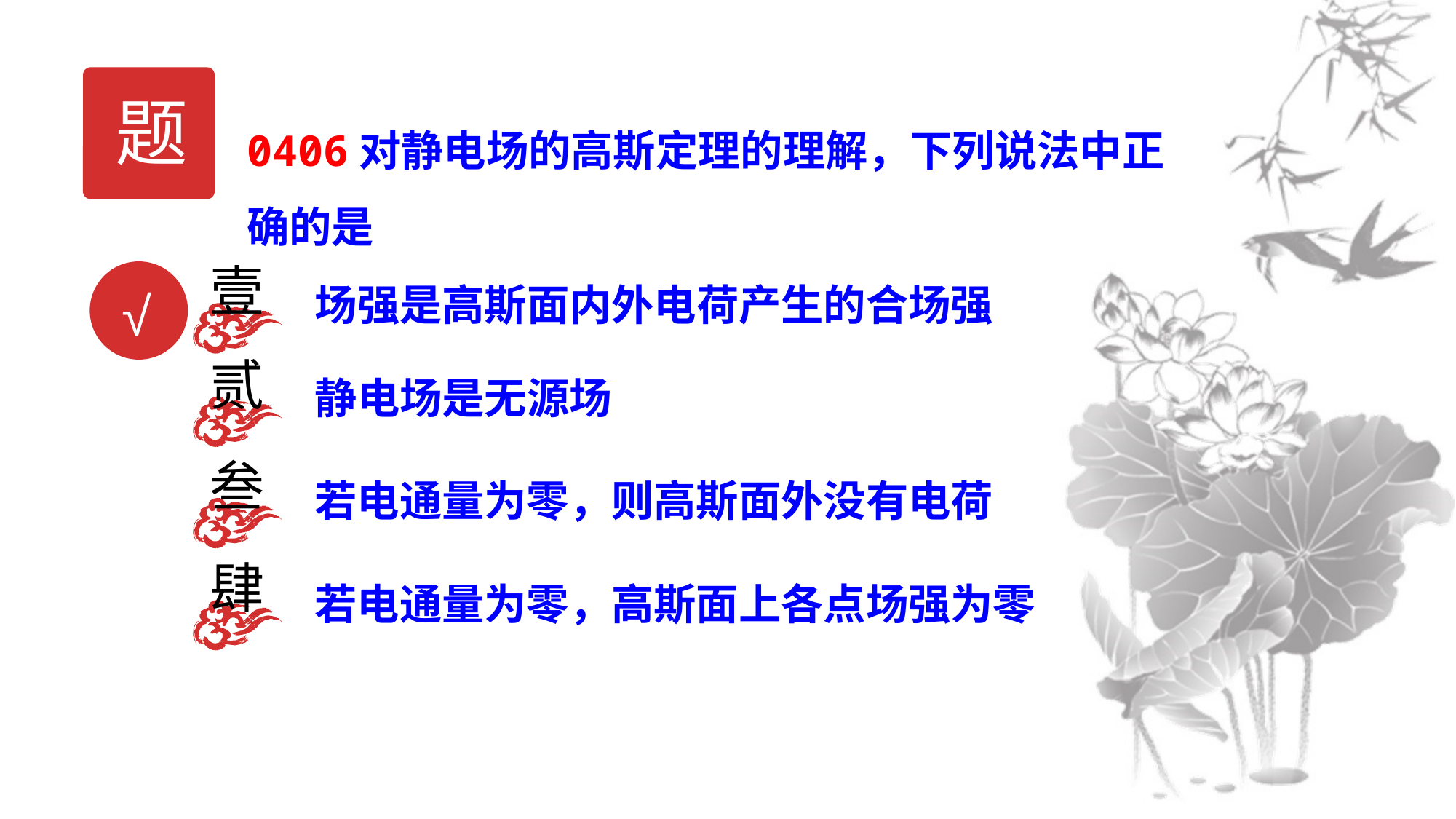

题
0406对静电场的高斯定理的理解，下列说法中正确的是
壹

场强是高斯面内外电荷产生的合场强

√
贰

静电场是无源场
叁

若电通量为零，则高斯面外没有电荷
肆

若电通量为零，高斯面上各点场强为零